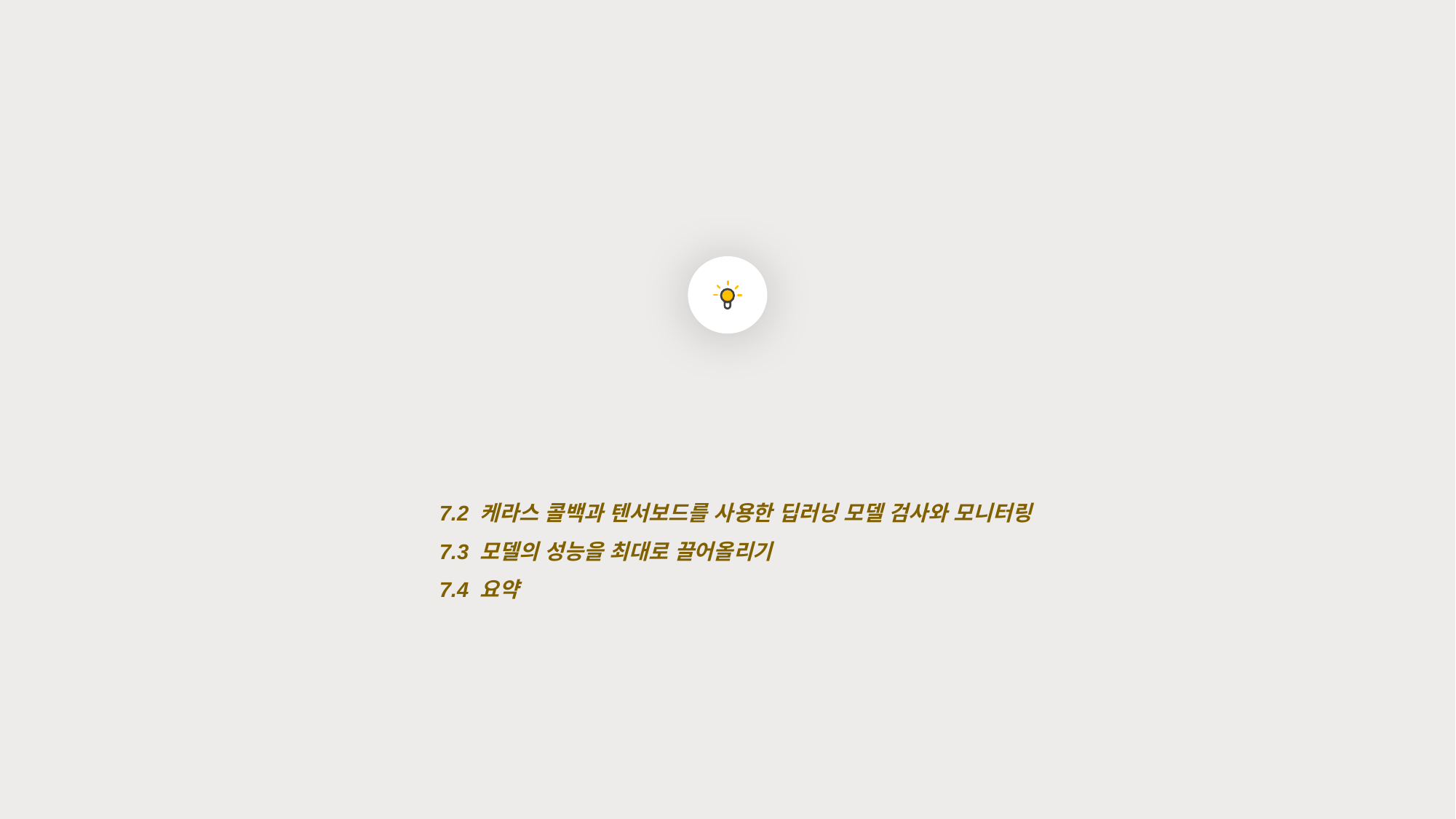

7장 딥러닝을 위한 고급도구

7.2 케라스 콜백과 텐서보드를 사용한 딥러닝 모델 검사와 모니터링
7.3 모델의 성능을 최대로 끌어올리기
7.4 요약